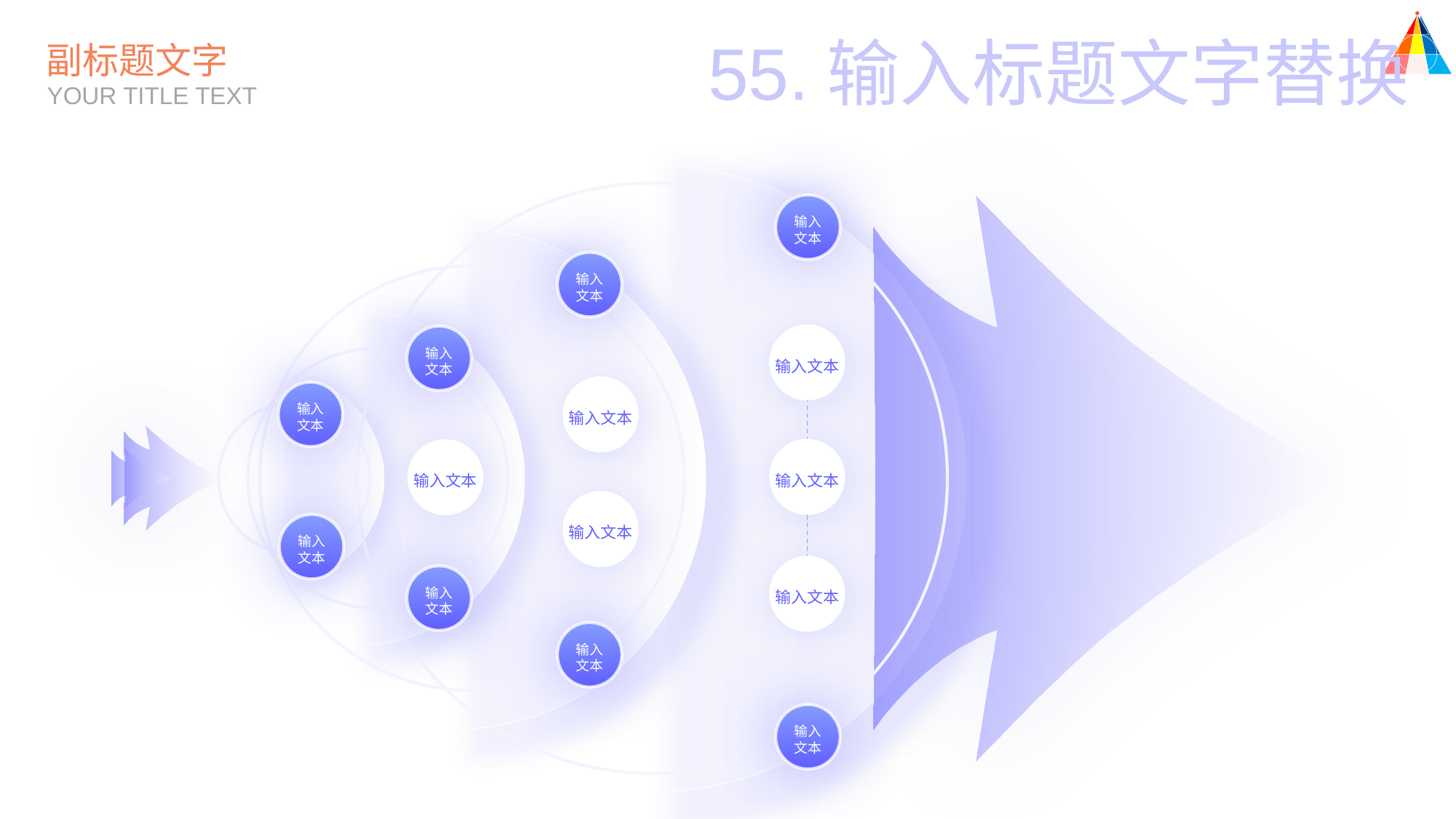

55.输入标题文字替换
副标题文字
YOUR TITLE TEXT

输入
文本

输入
文本

输入文本

输入
文本

输入文本

输入
文本

输入文本

输入文本

输入文本

输入
文本

输入文本

输入
文本

输入
文本

输入
文本